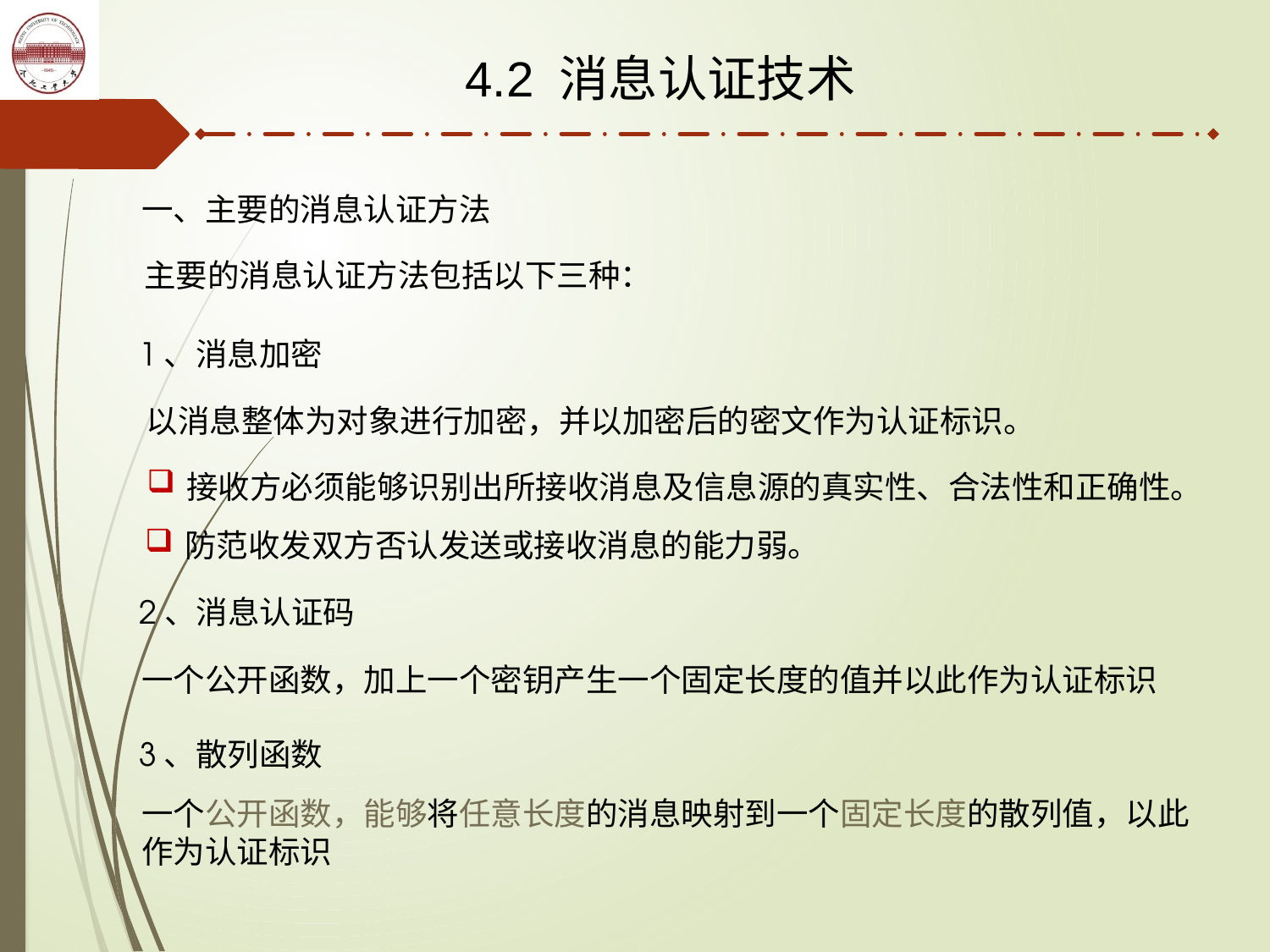

4.2 消息认证技术
一、主要的消息认证方法
主要的消息认证方法包括以下三种：
1、消息加密
以消息整体为对象进行加密，并以加密后的密文作为认证标识。
接收方必须能够识别出所接收消息及信息源的真实性、合法性和正确性。
防范收发双方否认发送或接收消息的能力弱。
2、消息认证码
一个公开函数，加上一个密钥产生一个固定长度的值并以此作为认证标识
3、散列函数
一个公开函数，能够将任意长度的消息映射到一个固定长度的散列值，以此作为认证标识